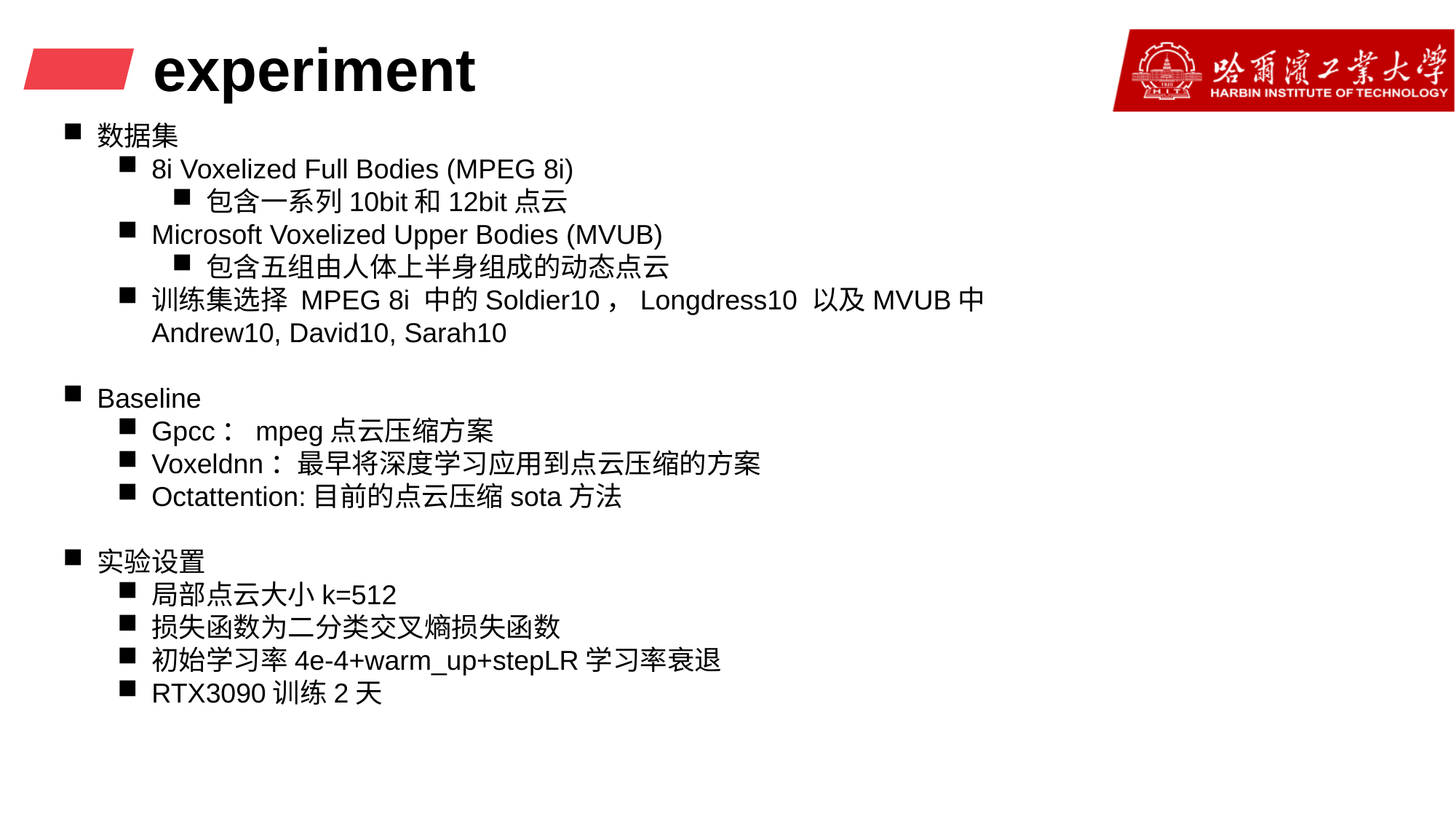

# experiment
数据集
8i Voxelized Full Bodies (MPEG 8i)
包含一系列10bit和12bit点云
Microsoft Voxelized Upper Bodies (MVUB)
包含五组由人体上半身组成的动态点云
训练集选择 MPEG 8i 中的Soldier10，Longdress10 以及MVUB中Andrew10, David10, Sarah10

Baseline
Gpcc：mpeg点云压缩方案
Voxeldnn：最早将深度学习应用到点云压缩的方案
Octattention:目前的点云压缩sota方法

实验设置
局部点云大小k=512
损失函数为二分类交叉熵损失函数
初始学习率4e-4+warm_up+stepLR学习率衰退
RTX3090训练2天